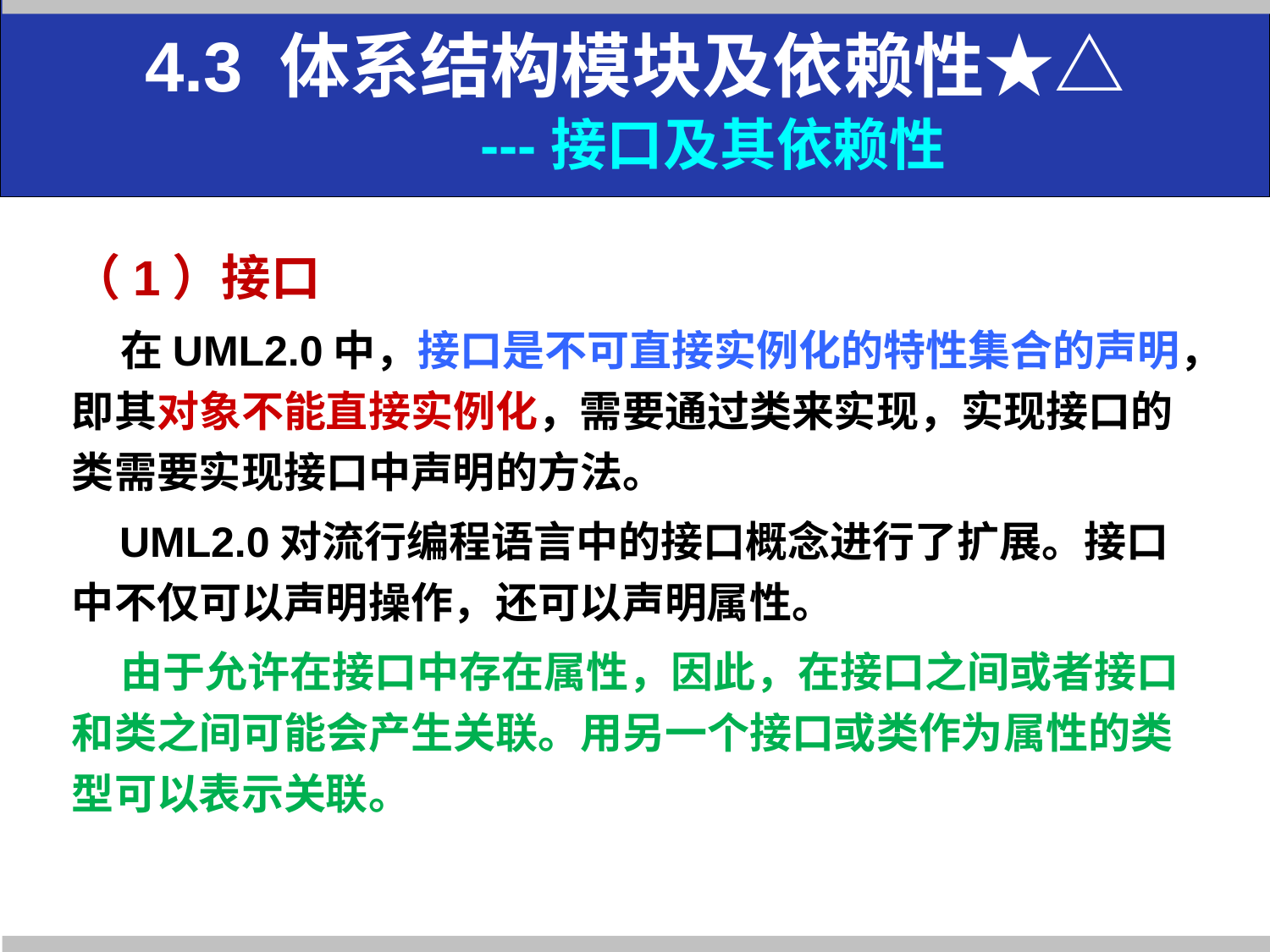

4.3 体系结构模块及依赖性★△
          ---接口及其依赖性
（1）接口
    在UML2.0中，接口是不可直接实例化的特性集合的声明，即其对象不能直接实例化，需要通过类来实现，实现接口的类需要实现接口中声明的方法。
    UML2.0对流行编程语言中的接口概念进行了扩展。接口中不仅可以声明操作，还可以声明属性。
    由于允许在接口中存在属性，因此，在接口之间或者接口和类之间可能会产生关联。用另一个接口或类作为属性的类型可以表示关联。
551